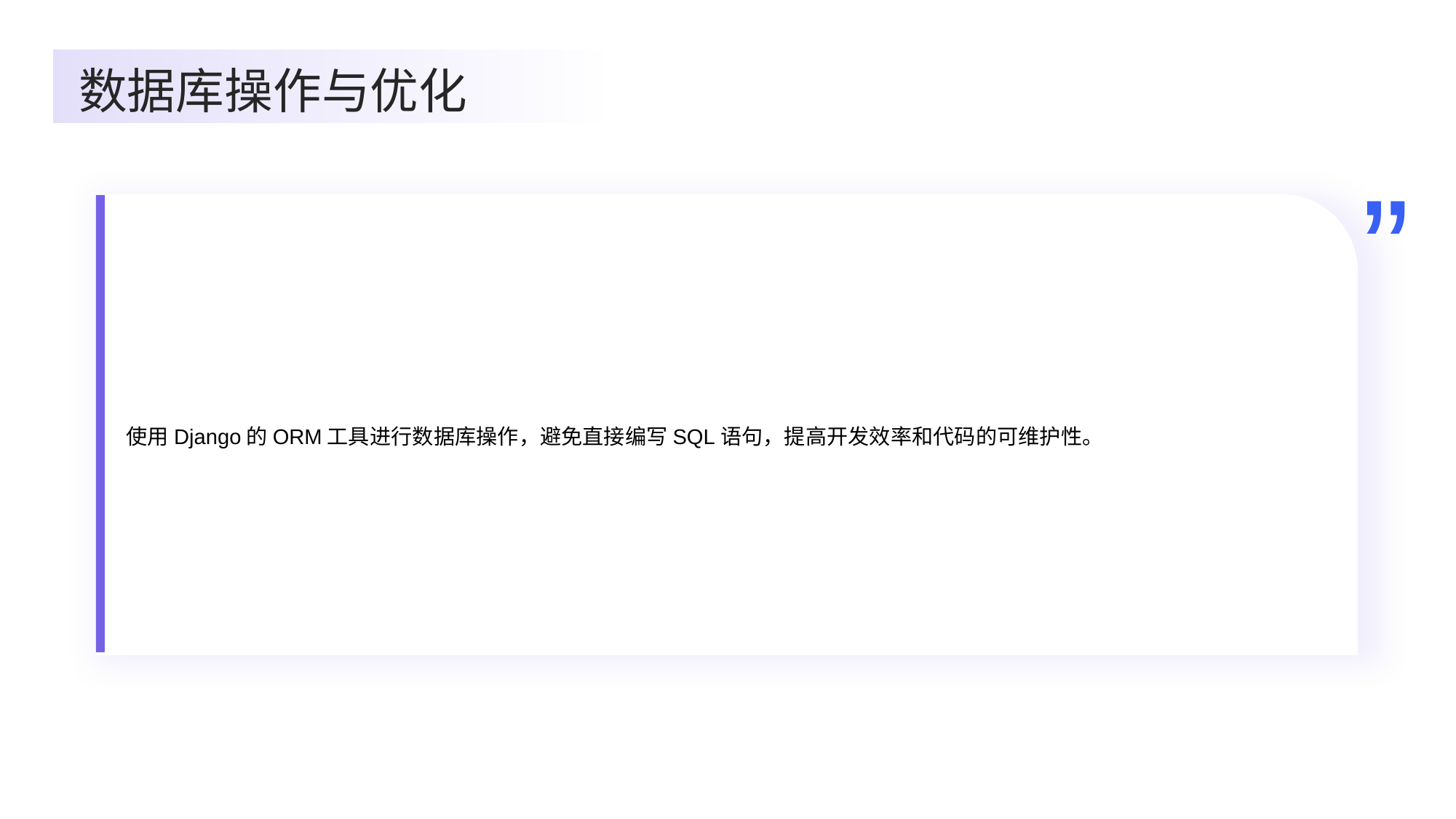

数据库操作与优化
”

使用Django的ORM工具进行数据库操作，避免直接编写SQL语句，提高开发效率和代码的可维护性。